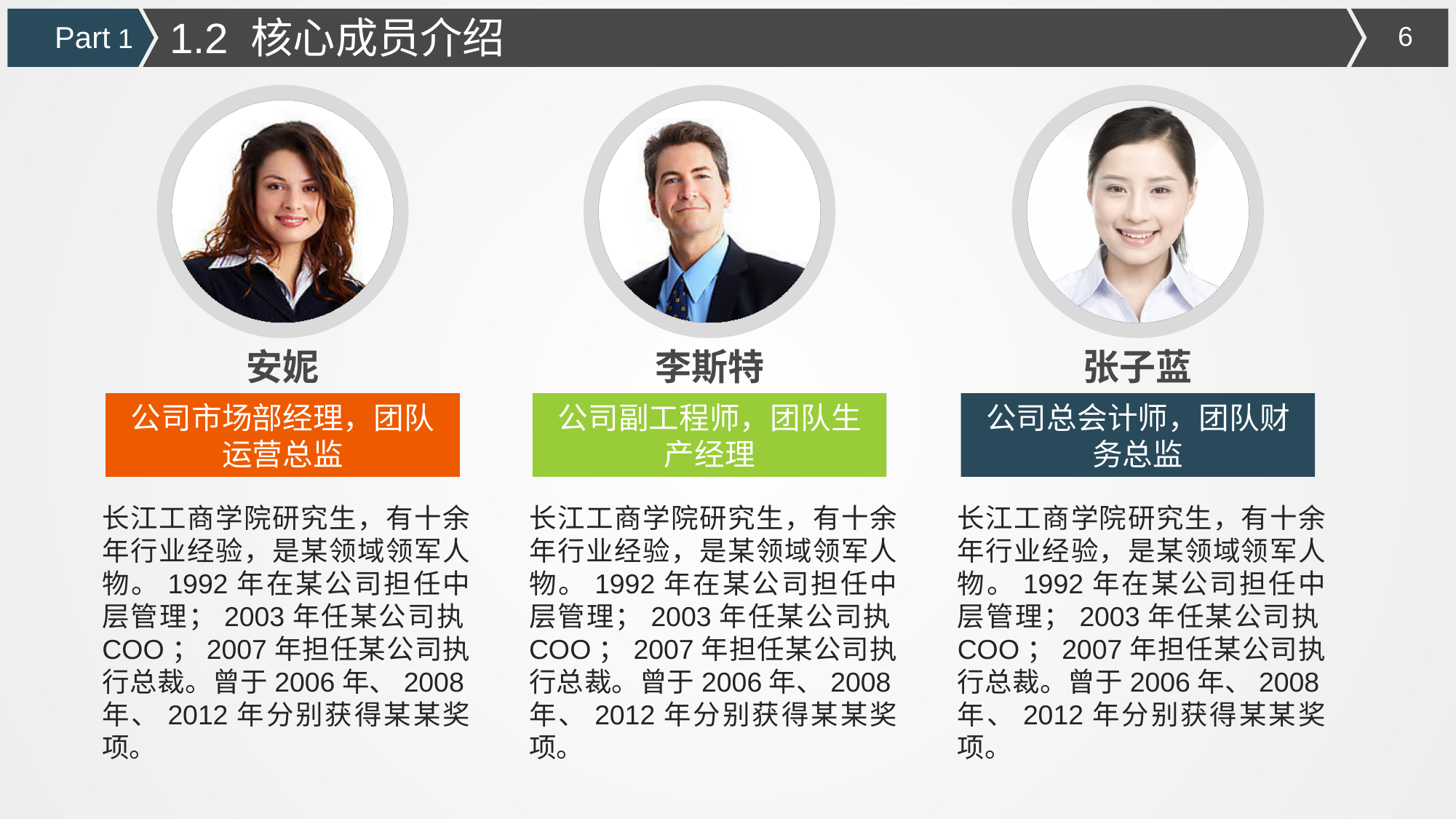

1.2 核心成员介绍
Part 1

安妮
李斯特
张子蓝
公司市场部经理，团队运营总监
公司副工程师，团队生产经理
公司总会计师，团队财务总监
长江工商学院研究生，有十余年行业经验，是某领域领军人物。1992年在某公司担任中层管理；2003年任某公司执COO；2007年担任某公司执行总裁。曾于2006年、2008年、2012年分别获得某某奖项。
长江工商学院研究生，有十余年行业经验，是某领域领军人物。1992年在某公司担任中层管理；2003年任某公司执COO；2007年担任某公司执行总裁。曾于2006年、2008年、2012年分别获得某某奖项。
长江工商学院研究生，有十余年行业经验，是某领域领军人物。1992年在某公司担任中层管理；2003年任某公司执COO；2007年担任某公司执行总裁。曾于2006年、2008年、2012年分别获得某某奖项。